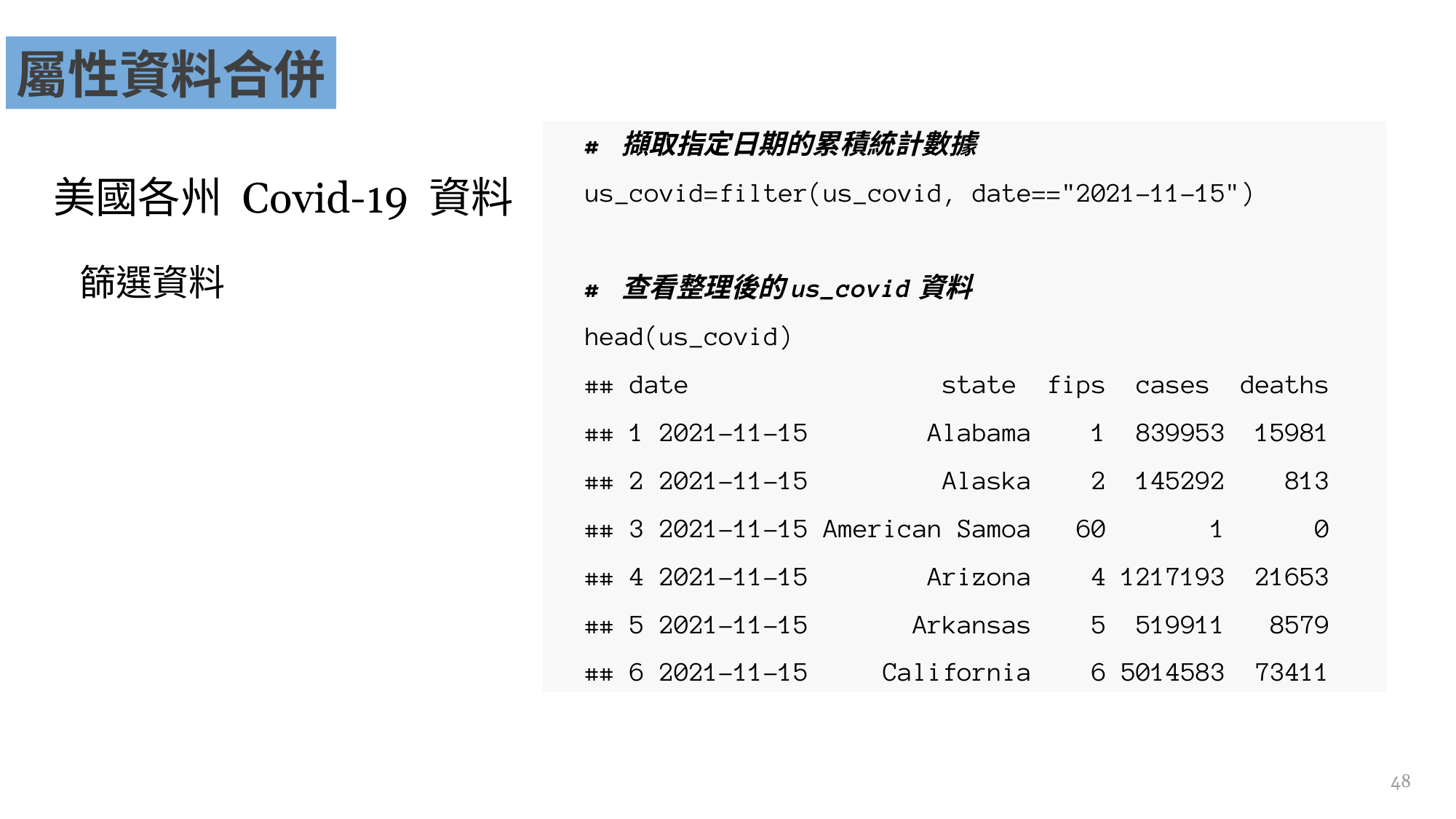

屬性資料合併
# 擷取指定日期的累積統計數據
us_covid=filter(us_covid, date=="2021-11-15")

# 查看整理後的us_covid資料
head(us_covid)
## date                 state  fips  cases  deaths
## 1 2021-11-15        Alabama    1  839953  15981
## 2 2021-11-15         Alaska    2  145292    813
## 3 2021-11-15 American Samoa   60       1      0
## 4 2021-11-15        Arizona    4 1217193  21653
## 5 2021-11-15       Arkansas    5  519911   8579
## 6 2021-11-15     California    6 5014583  73411
美國各州 Covid-19 資料
篩選資料
48